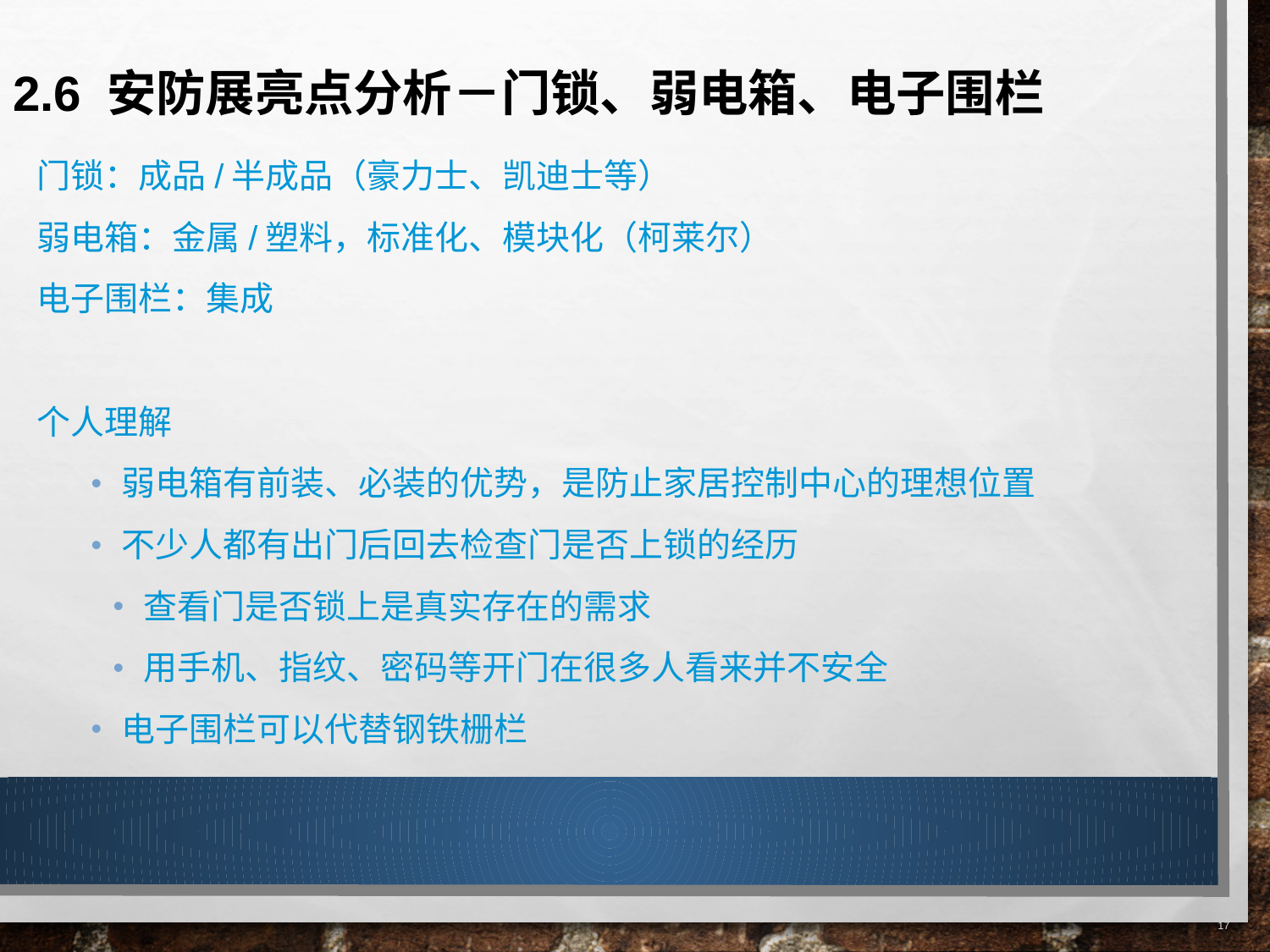

2.6 安防展亮点分析－门锁、弱电箱、电子围栏
门锁：成品/半成品（豪力士、凯迪士等）
弱电箱：金属/塑料，标准化、模块化（柯莱尔）
电子围栏：集成

个人理解
弱电箱有前装、必装的优势，是防止家居控制中心的理想位置
不少人都有出门后回去检查门是否上锁的经历
查看门是否锁上是真实存在的需求
用手机、指纹、密码等开门在很多人看来并不安全
电子围栏可以代替钢铁栅栏
17